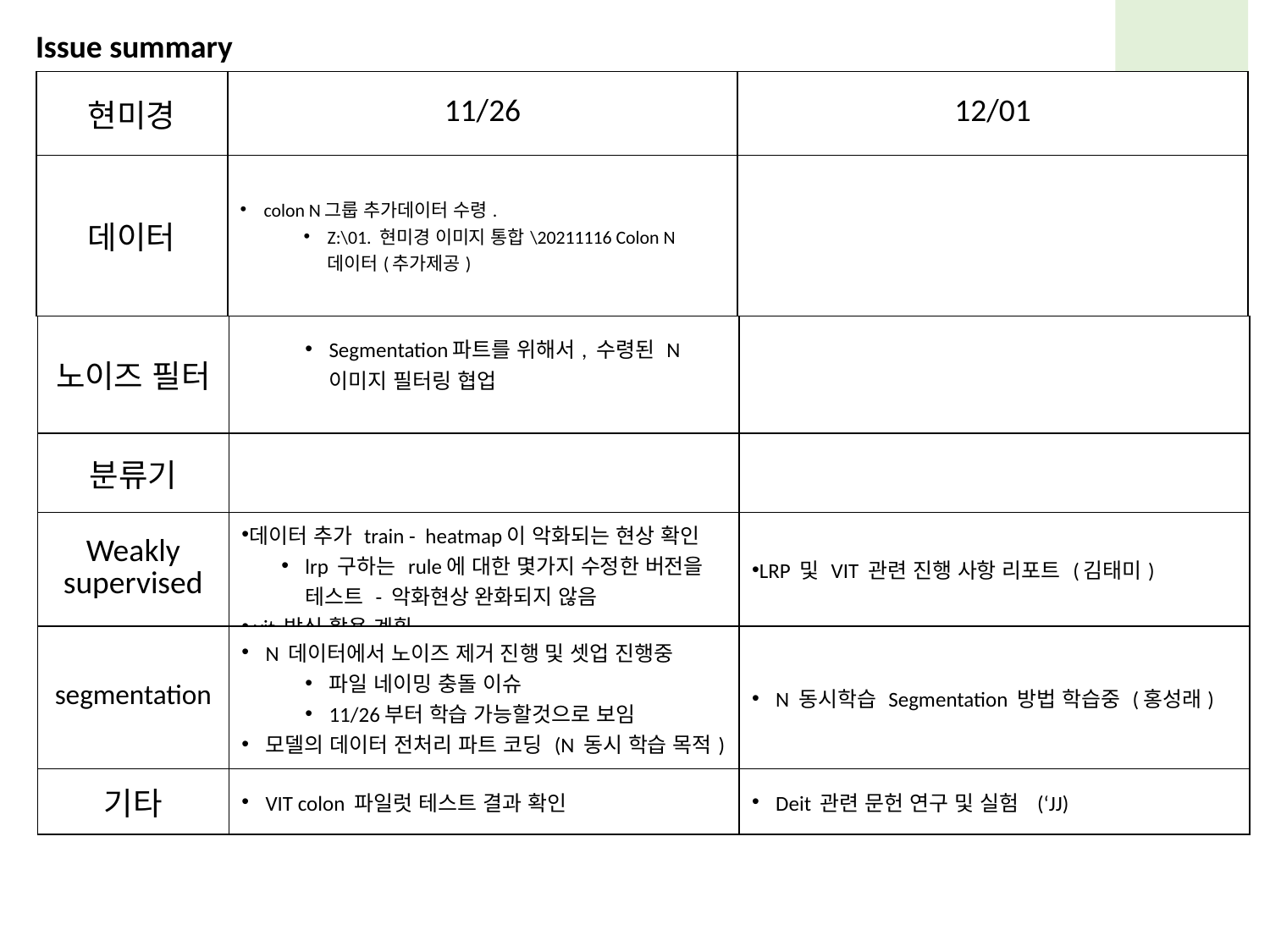

Issue summary
| 현미경 | 11/26 | 12/01 |
| --- | --- | --- |
| 데이터 | colon N그룹 추가데이터 수령. Z:\01. 현미경 이미지 통합\20211116 Colon N 데이터(추가제공) |  |
| 노이즈 필터 | Segmentation파트를 위해서, 수령된 N 이미지 필터링 협업 |  |
| --- | --- | --- |
| 분류기 |  |  |
| Weakly supervised | 데이터 추가 train - heatmap이 악화되는 현상 확인 lrp 구하는 rule에 대한 몇가지 수정한 버전을 테스트 - 악화현상 완화되지 않음 vit 방식 활용 계획 | LRP 및 VIT 관련 진행 사항 리포트 (김태미) |
| segmentation | N 데이터에서 노이즈 제거 진행 및 셋업 진행중 파일 네이밍 충돌 이슈 11/26부터 학습 가능할것으로 보임 모델의 데이터 전처리 파트 코딩 (N 동시 학습 목적) | N 동시학습 Segmentation 방법 학습중 (홍성래) |
| 기타 | VIT colon 파일럿 테스트 결과 확인 | Deit 관련 문헌 연구 및 실험 (‘JJ) |